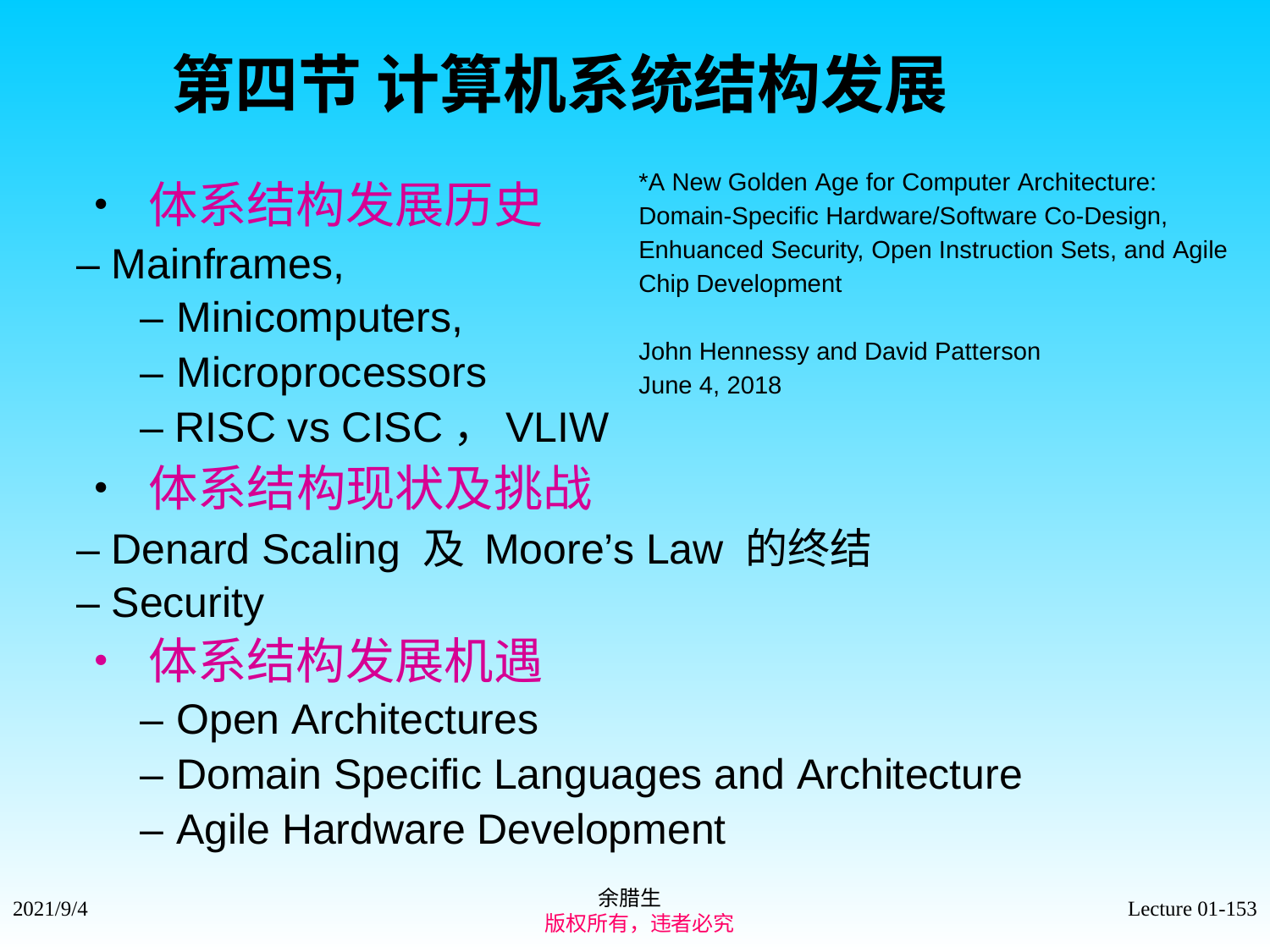

第四节 计算机系统结构发展
*A New Golden Age for Computer Architecture:
Domain-Specific Hardware/Software Co-Design,
Enhuanced Security, Open Instruction Sets, and Agile
Chip Development
• 体系结构发展历史
– Mainframes,
– Minicomputers,
– Microprocessors
John Hennessy and David Patterson
June 4, 2018
– RISC vs CISC，VLIW
• 体系结构现状及挑战
– Denard Scaling 及 Moore’s Law 的终结
– Security
• 体系结构发展机遇
– Open Architectures
– Domain Specific Languages and Architecture
– Agile Hardware Development
余腊生
 版权所有，违者必究
2021/9/4
Lecture 01-153